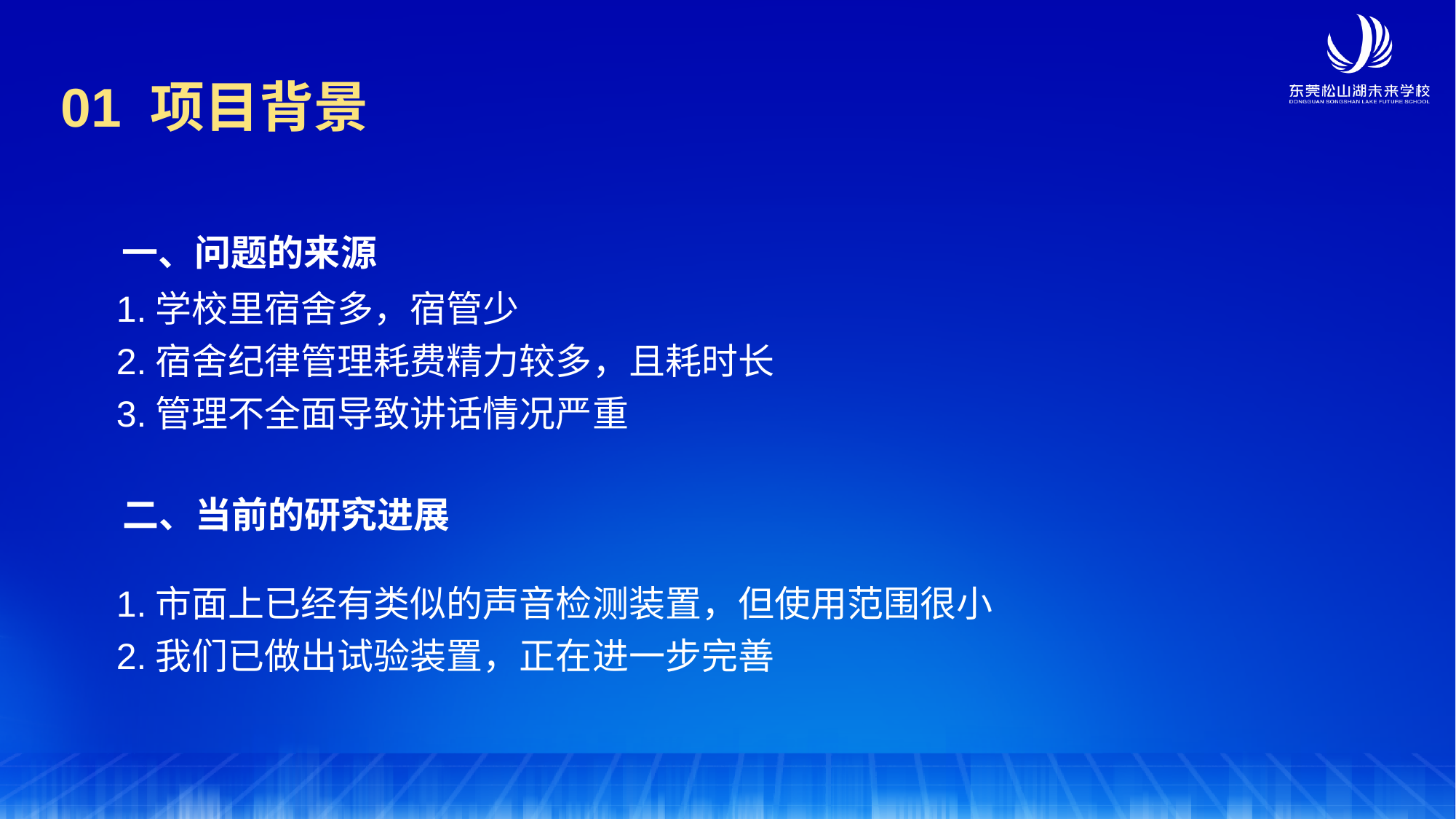

01 项目背景
一、问题的来源
1.学校里宿舍多，宿管少
2.宿舍纪律管理耗费精力较多，且耗时长
3.管理不全面导致讲话情况严重
二、当前的研究进展
1.市面上已经有类似的声音检测装置，但使用范围很小
2.我们已做出试验装置，正在进一步完善